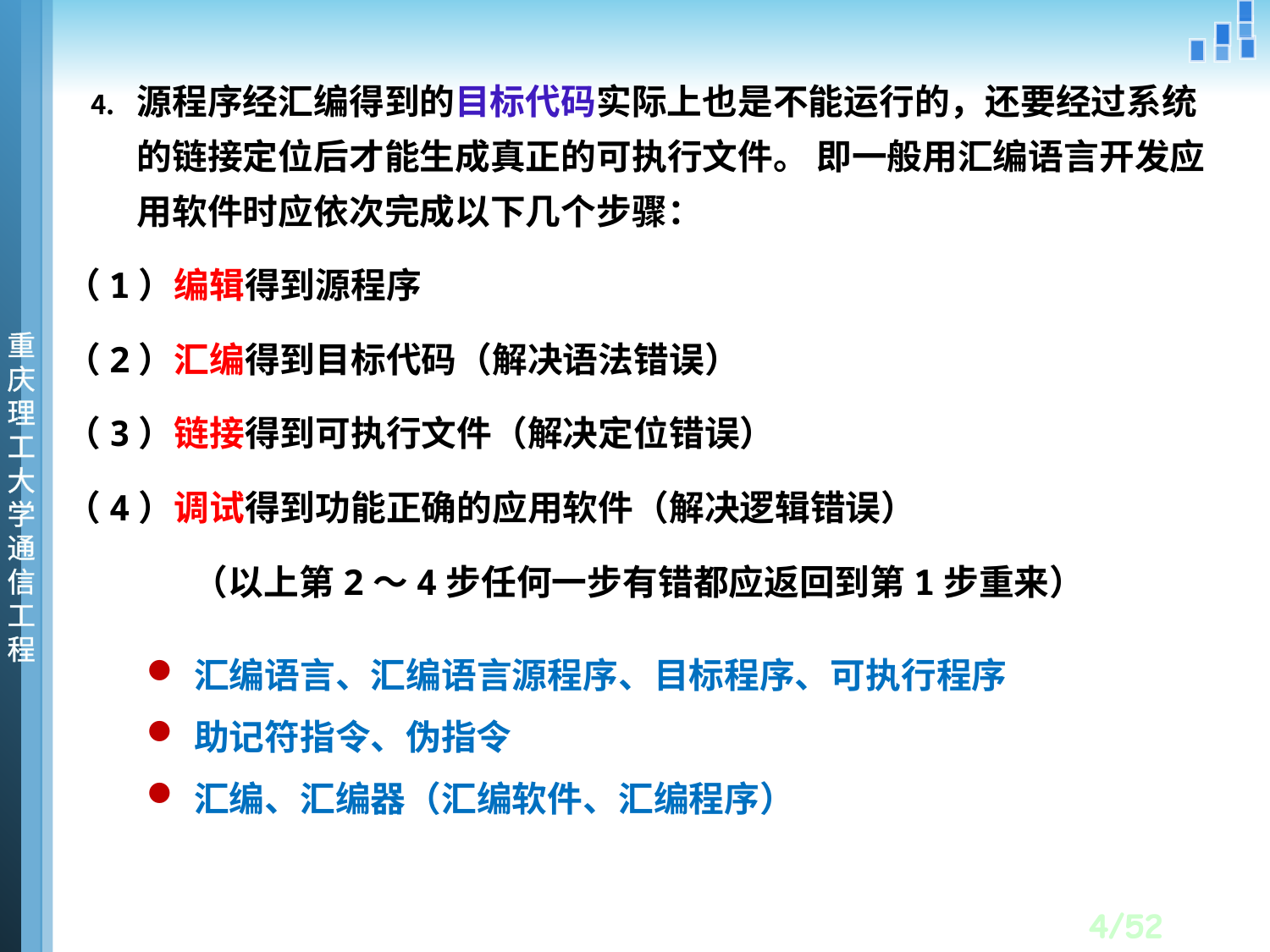

源程序经汇编得到的目标代码实际上也是不能运行的，还要经过系统的链接定位后才能生成真正的可执行文件。 即一般用汇编语言开发应用软件时应依次完成以下几个步骤：
（1）编辑得到源程序
（2）汇编得到目标代码（解决语法错误）
（3）链接得到可执行文件（解决定位错误）
（4）调试得到功能正确的应用软件（解决逻辑错误）
（以上第2～4步任何一步有错都应返回到第1步重来）
汇编语言、汇编语言源程序、目标程序、可执行程序
助记符指令、伪指令
汇编、汇编器（汇编软件、汇编程序）
4/52